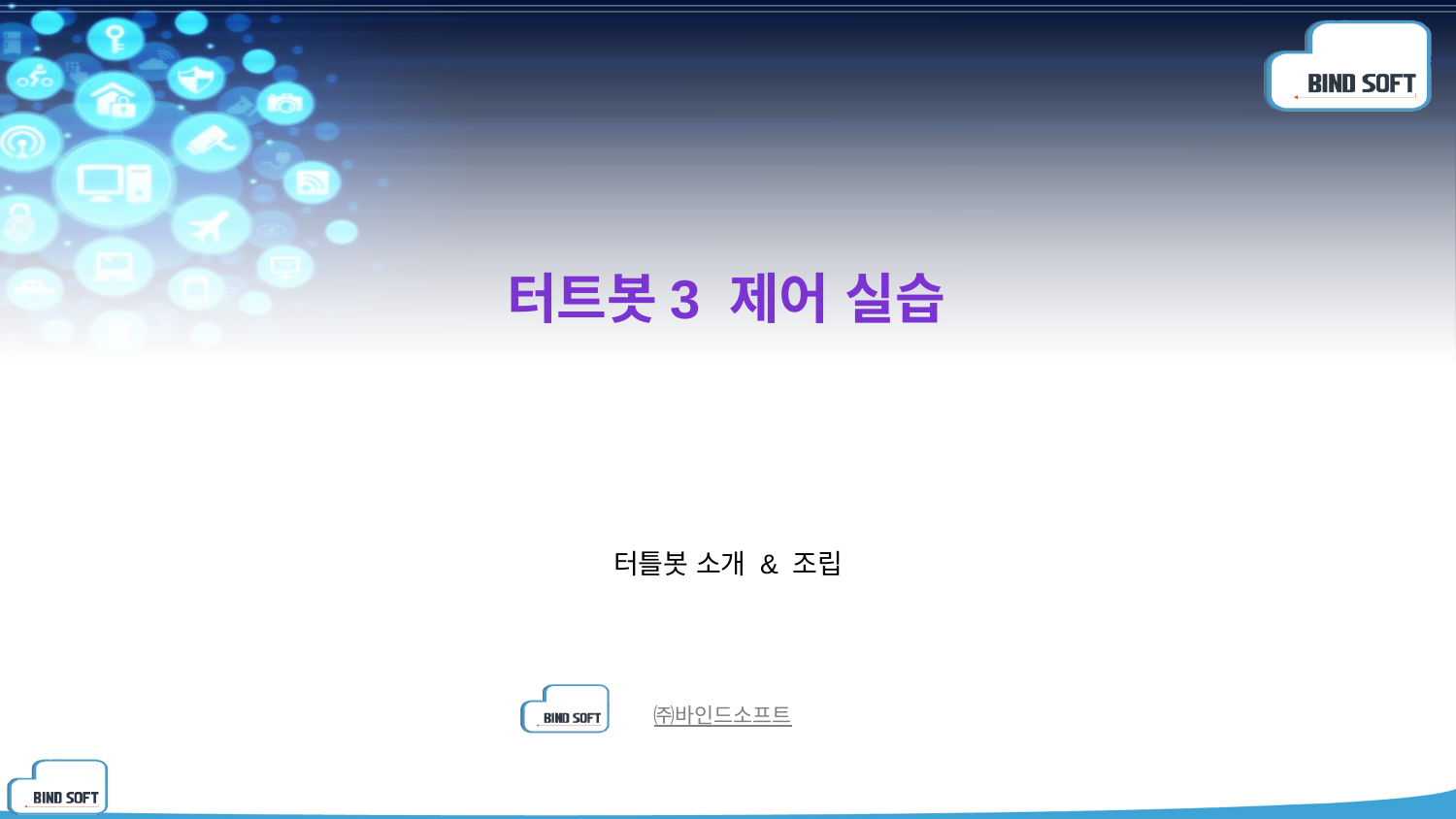

# 터트봇3 제어 실습
터틀봇 소개 & 조립